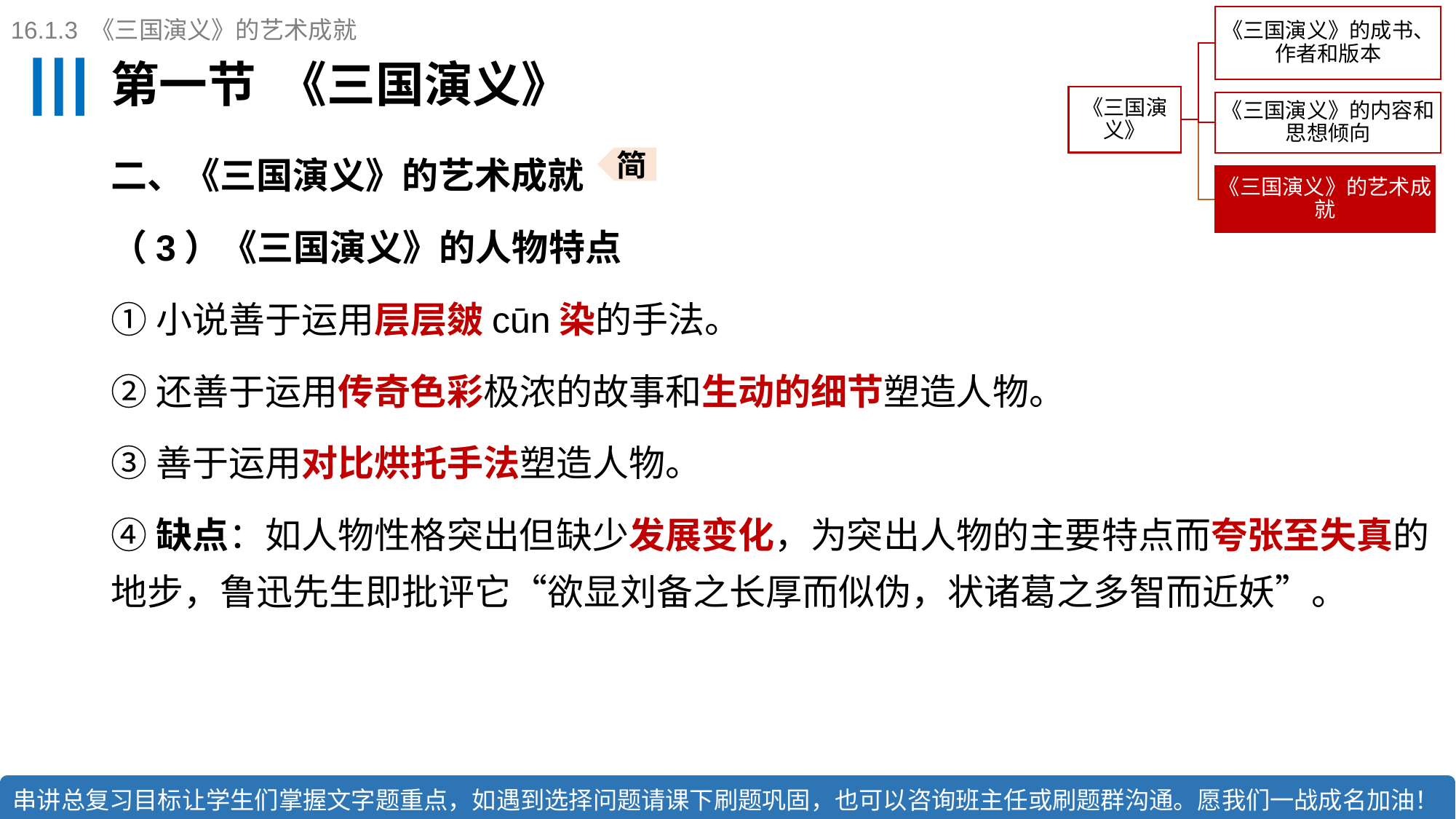

《三国演义》
《三国演义》的成书、作者和版本
《三国演义》的内容和思想倾向
《三国演义》的艺术成就
16.1.3 《三国演义》的艺术成就
# 第一节  《三国演义》
二、《三国演义》的艺术成就
（3）《三国演义》的人物特点
①小说善于运用层层皴cūn染的手法。
②还善于运用传奇色彩极浓的故事和生动的细节塑造人物。
③善于运用对比烘托手法塑造人物。
④缺点：如人物性格突出但缺少发展变化，为突出人物的主要特点而夸张至失真的地步，鲁迅先生即批评它“欲显刘备之长厚而似伪，状诸葛之多智而近妖”。

简